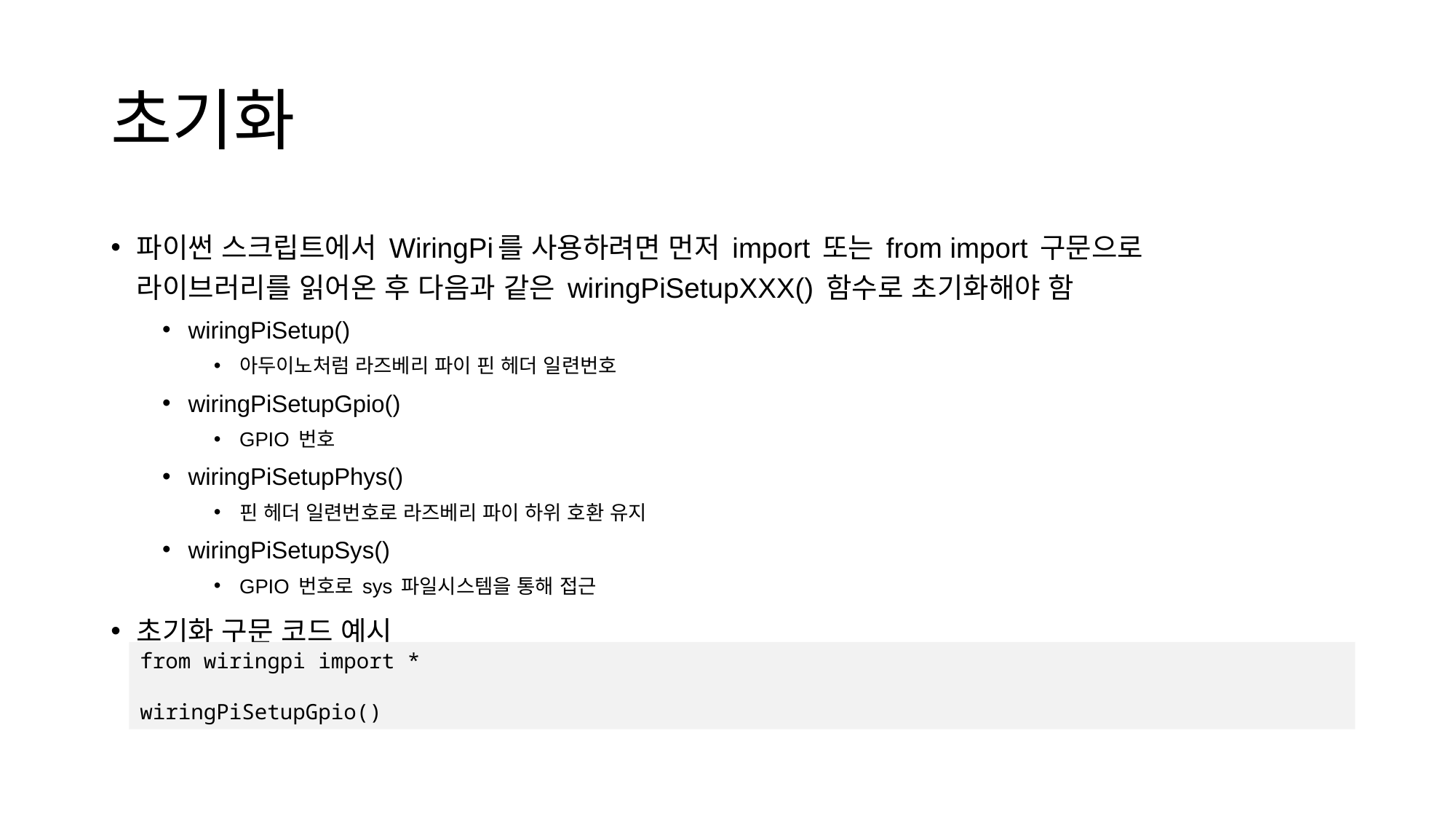

# 초기화
파이썬 스크립트에서 WiringPi를 사용하려면 먼저 import 또는 from import 구문으로
라이브러리를 읽어온 후 다음과 같은 wiringPiSetupXXX() 함수로 초기화해야 함
wiringPiSetup()
아두이노처럼 라즈베리 파이 핀 헤더 일련번호
wiringPiSetupGpio()
GPIO 번호
wiringPiSetupPhys()
핀 헤더 일련번호로 라즈베리 파이 하위 호환 유지
wiringPiSetupSys()
GPIO 번호로 sys 파일시스템을 통해 접근
초기화 구문 코드 예시
from wiringpi import *

wiringPiSetupGpio()